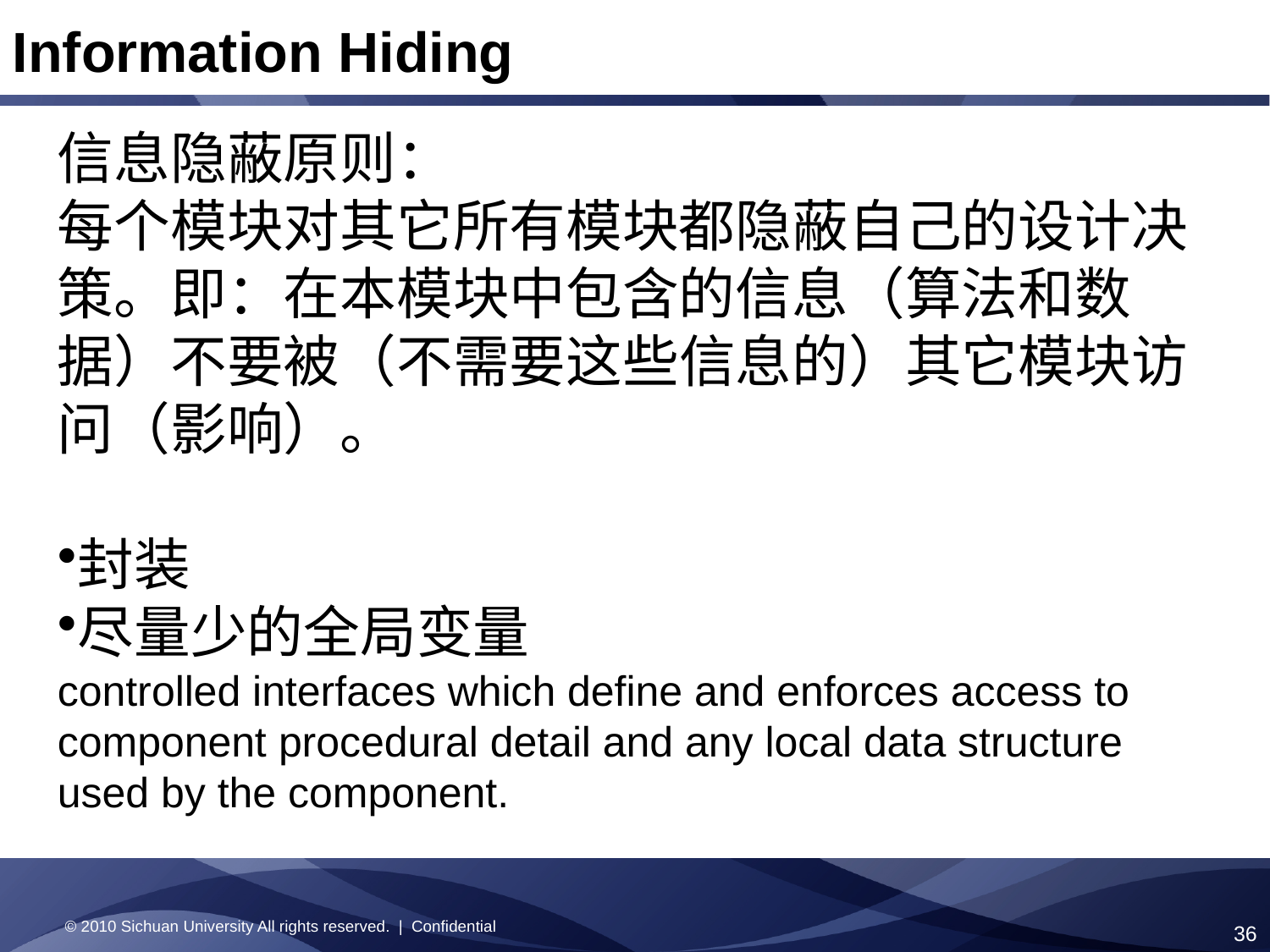

Information Hiding
信息隐蔽原则：
每个模块对其它所有模块都隐蔽自己的设计决策。即：在本模块中包含的信息（算法和数据）不要被（不需要这些信息的）其它模块访问（影响）。

封装
尽量少的全局变量
controlled interfaces which define and enforces access to component procedural detail and any local data structure used by the component.

© 2010 Sichuan University All rights reserved.  |  Confidential
36